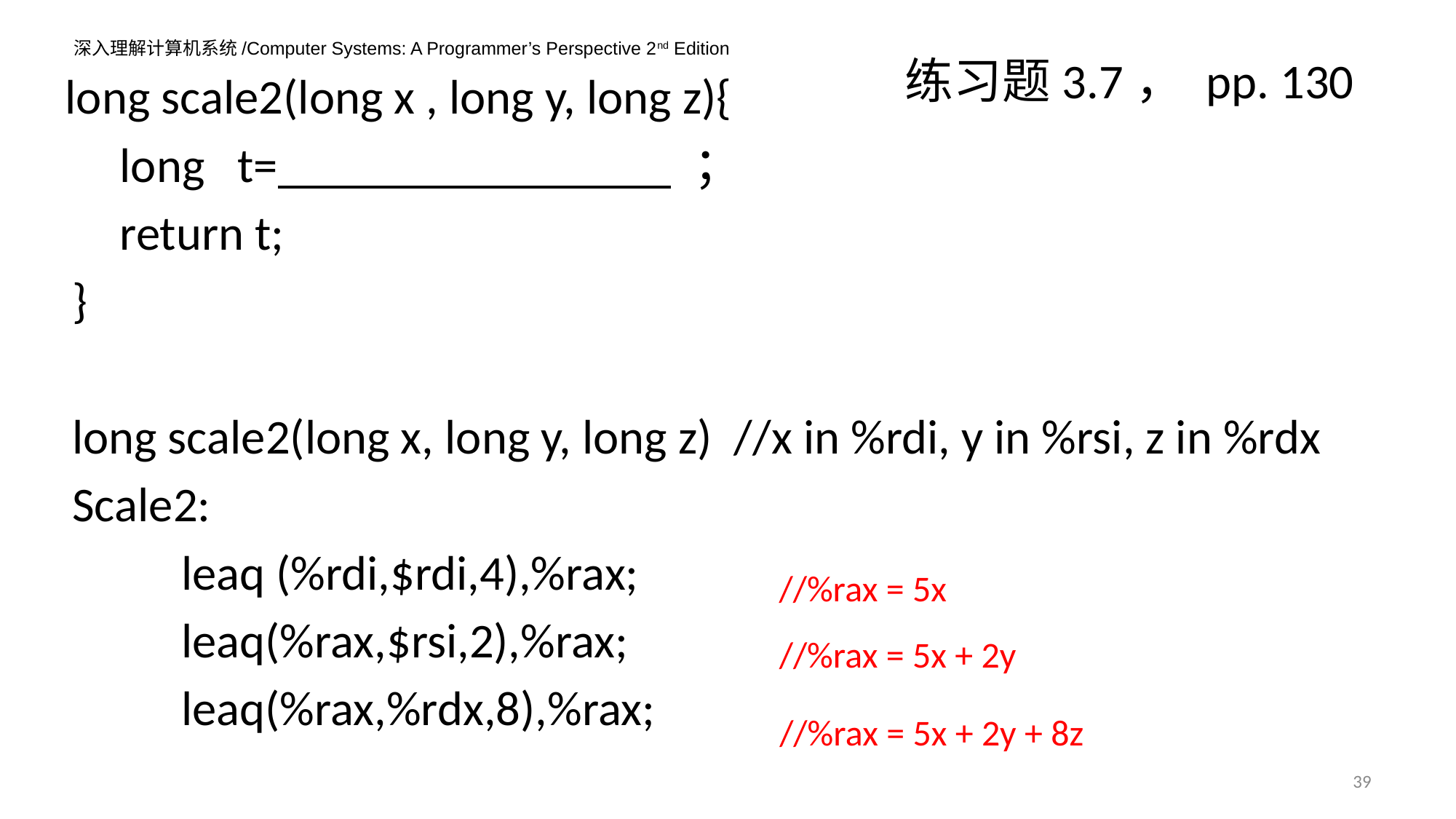

练习题3.7， pp. 130
long scale2(long x , long y, long z){
long   t=                                     ；
return t;
}

long scale2(long x, long y, long z)  //x in %rdi, y in %rsi, z in %rdx
Scale2:
	leaq (%rdi,$rdi,4),%rax;
	leaq(%rax,$rsi,2),%rax;
	leaq(%rax,%rdx,8),%rax;

//%rax = 5x
//%rax = 5x + 2y
//%rax = 5x + 2y + 8z
39